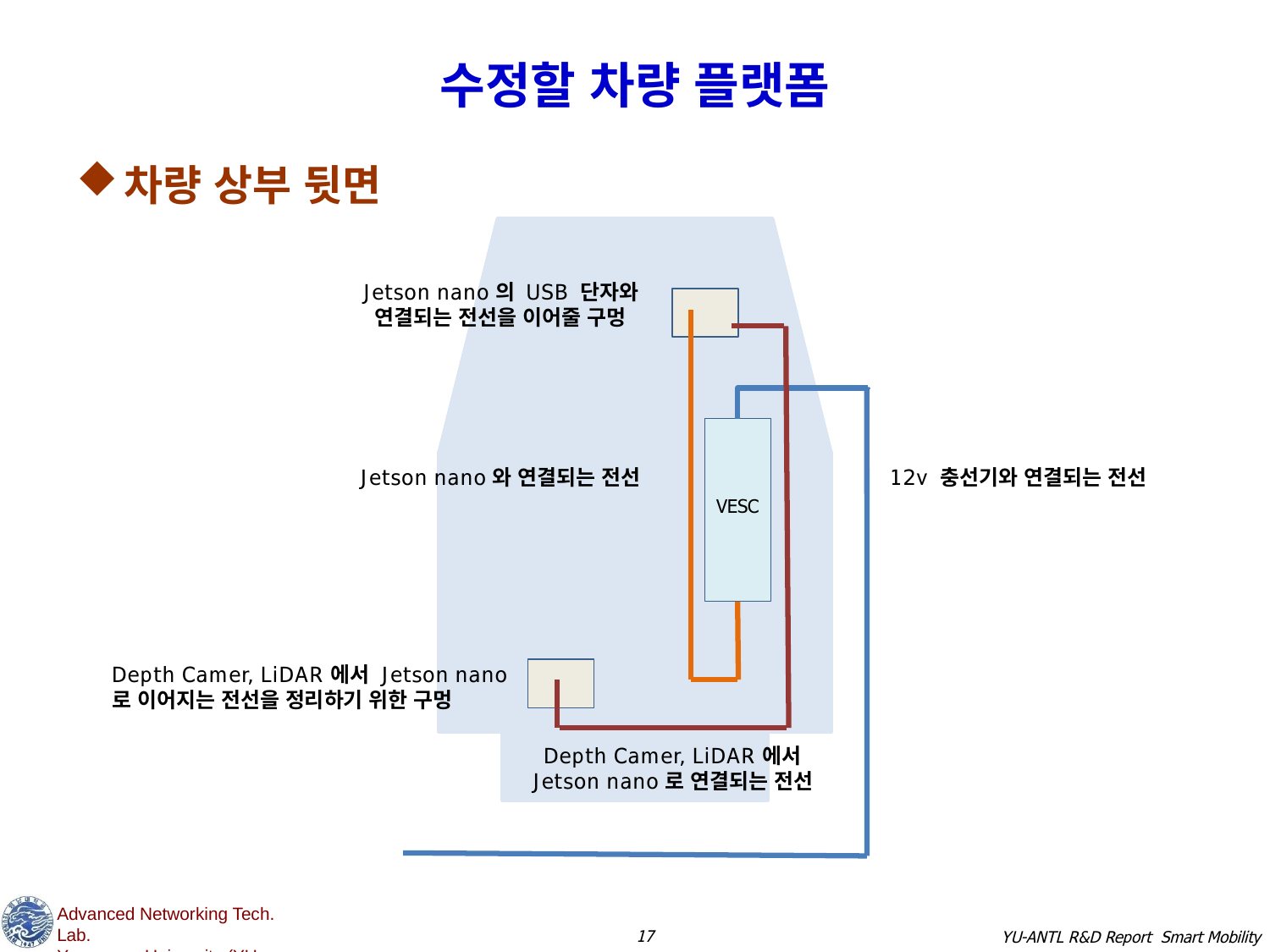

# 수정할 차량 플랫폼
차량 상부 뒷면

Jetson nano의 USB 단자와 연결되는 전선을 이어줄 구멍

Jetson nano와 연결되는 전선
12v 충선기와 연결되는 전선
VESC
Depth Camer, LiDAR에서 Jetson nano로 이어지는 전선을 정리하기 위한 구멍

Depth Camer, LiDAR에서 Jetson nano로 연결되는 전선